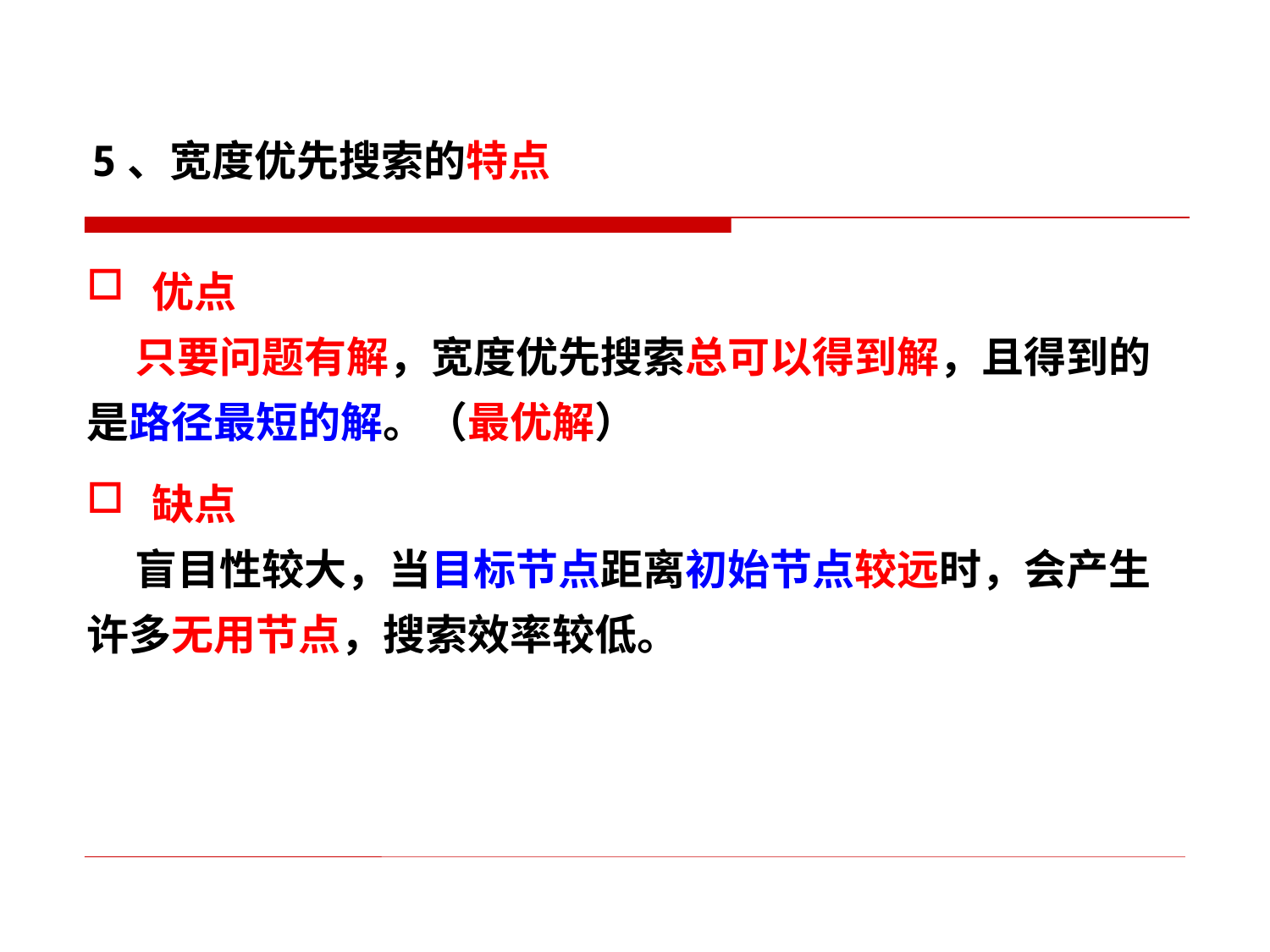

5、宽度优先搜索的特点
优点
    只要问题有解，宽度优先搜索总可以得到解，且得到的
是路径最短的解。（最优解）

缺点
    盲目性较大，当目标节点距离初始节点较远时，会产生
许多无用节点，搜索效率较低。